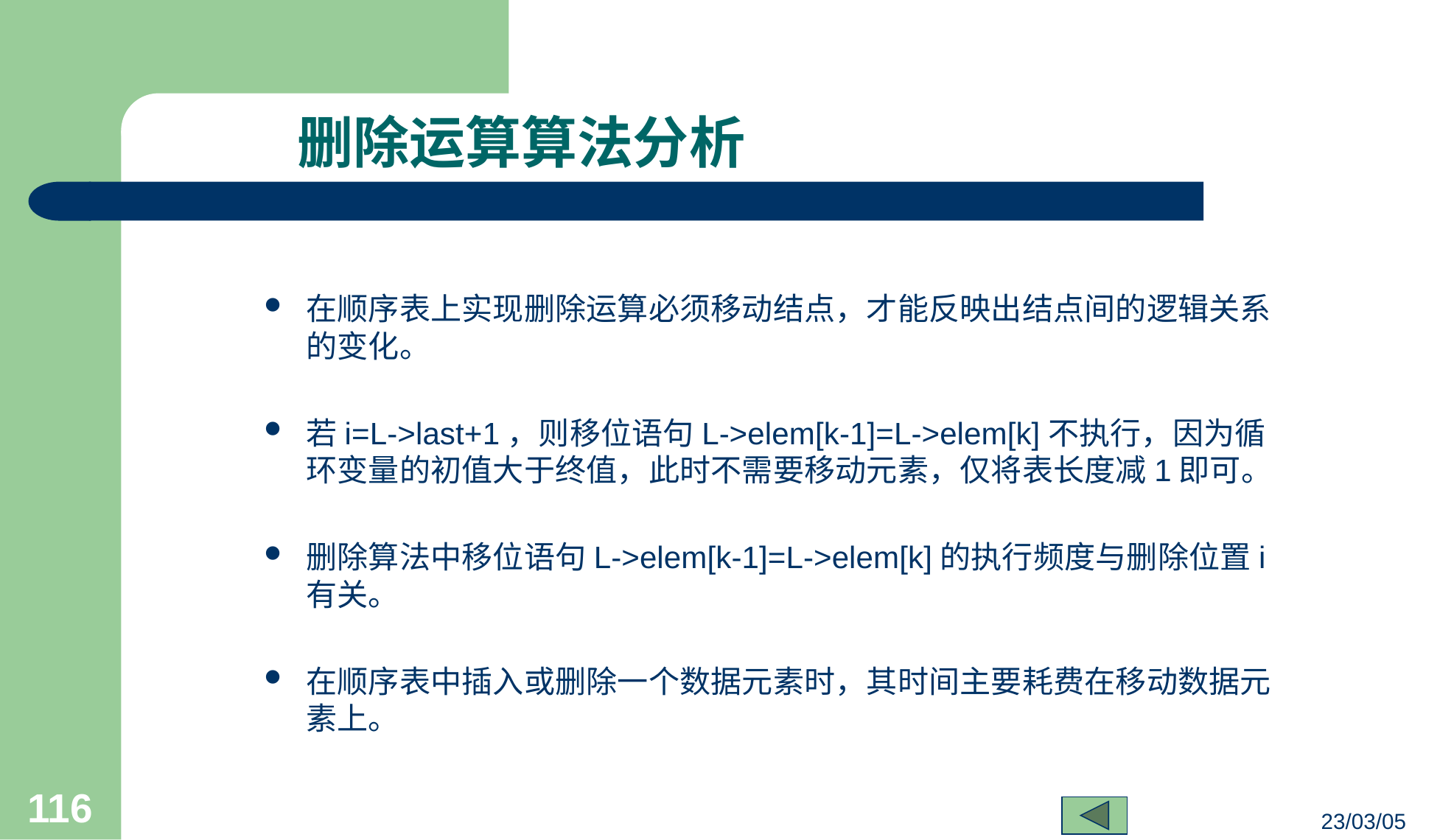

# 删除运算算法分析
在顺序表上实现删除运算必须移动结点，才能反映出结点间的逻辑关系的变化。

若i=L->last+1，则移位语句L->elem[k-1]=L->elem[k]不执行，因为循环变量的初值大于终值，此时不需要移动元素，仅将表长度减1即可。

删除算法中移位语句L->elem[k-1]=L->elem[k]的执行频度与删除位置i有关。

在顺序表中插入或删除一个数据元素时，其时间主要耗费在移动数据元素上。
116

23/03/05